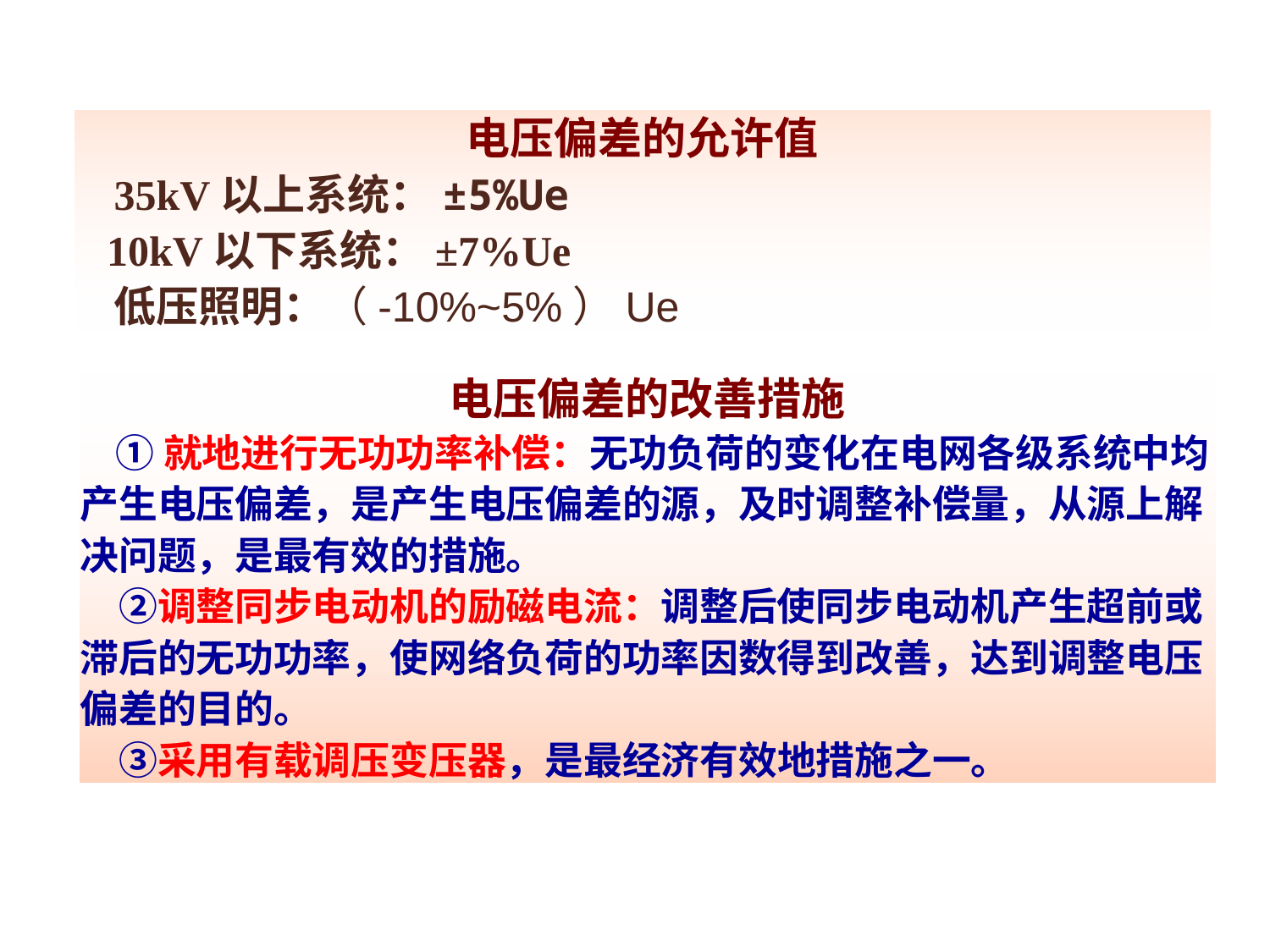

电压偏差的允许值
    35kV以上系统：±5%Ue
   10kV以下系统：±7%Ue
   低压照明：（-10%~5%）Ue
电压偏差的改善措施
    ①就地进行无功功率补偿：无功负荷的变化在电网各级系统中均产生电压偏差，是产生电压偏差的源，及时调整补偿量，从源上解决问题，是最有效的措施。
　②调整同步电动机的励磁电流：调整后使同步电动机产生超前或滞后的无功功率，使网络负荷的功率因数得到改善，达到调整电压偏差的目的。
　③采用有载调压变压器，是最经济有效地措施之一。